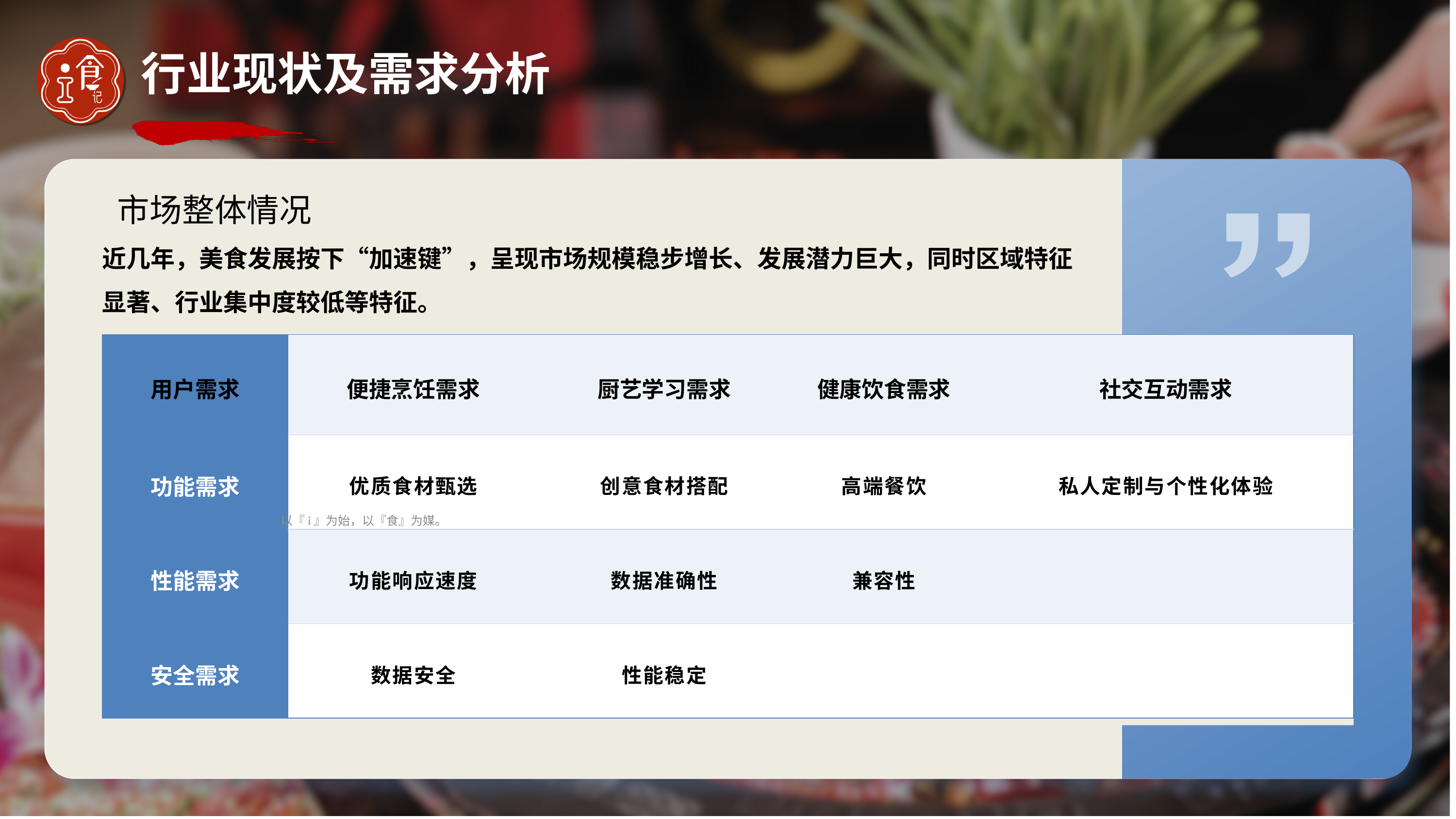

# 行业现状及需求分析

 市场整体情况
近几年，美食发展按下“加速键”，呈现市场规模稳步增长、发展潜力巨大，同时区域特征显著、行业集中度较低等特征。

| 用户需求 | 便捷烹饪需求 | 厨艺学习需求 | 健康饮食需求 | 社交互动需求 |
| --- | --- | --- | --- | --- |
| 功能需求 | 优质食材甄选 | 创意食材搭配 | 高端餐饮 | 私人定制与个性化体验 |
| 性能需求 | 功能响应速度 | 数据准确性 | 兼容性 |  |
| 安全需求 | 数据安全 | 性能稳定 |  |  |
以『i』为始，以『食』为媒。